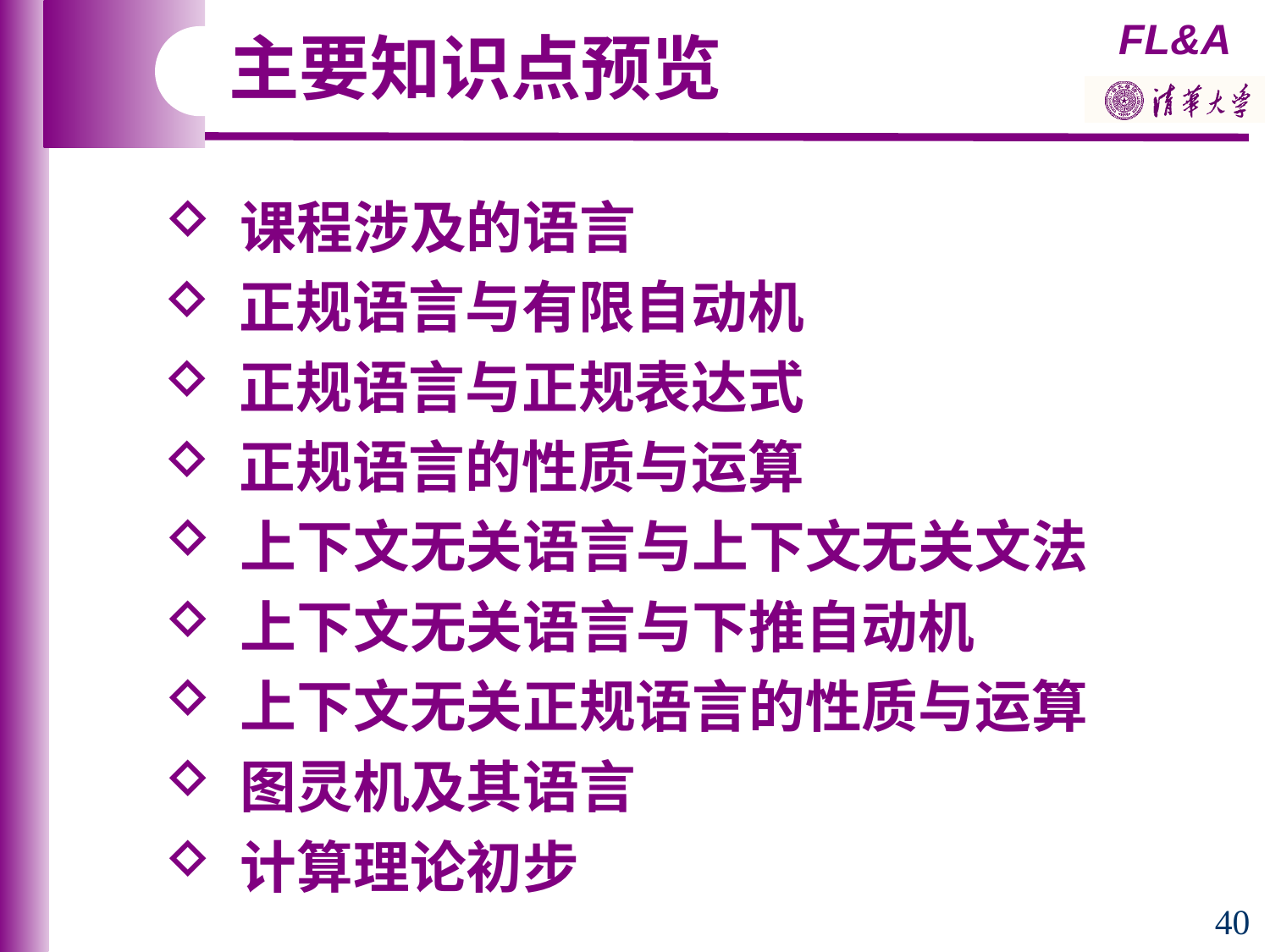

主要知识点预览
 课程涉及的语言
 正规语言与有限自动机
 正规语言与正规表达式
 正规语言的性质与运算
 上下文无关语言与上下文无关文法
 上下文无关语言与下推自动机
 上下文无关正规语言的性质与运算
 图灵机及其语言
 计算理论初步
40